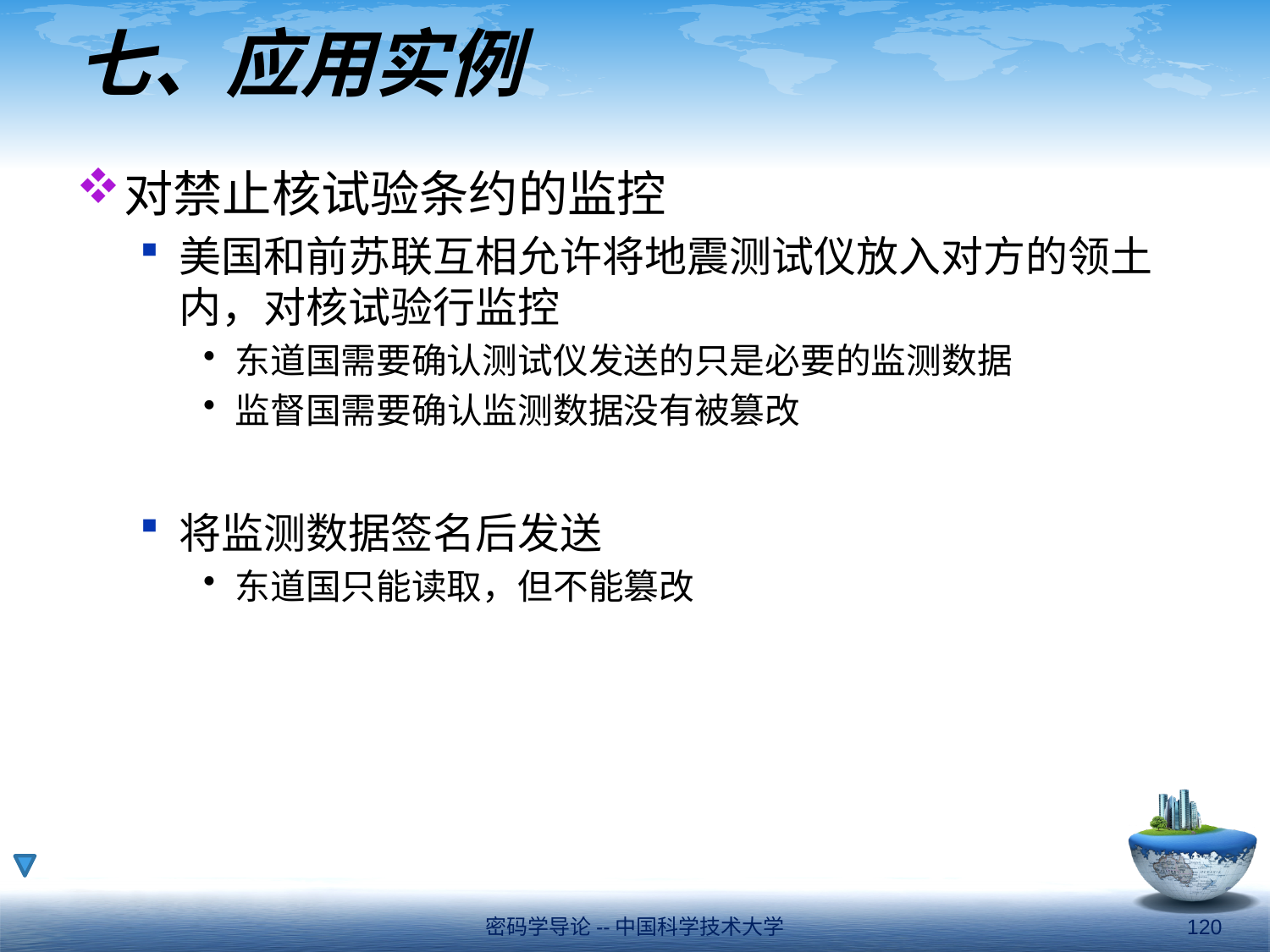

# 七、应用实例
对禁止核试验条约的监控
美国和前苏联互相允许将地震测试仪放入对方的领土内，对核试验行监控
东道国需要确认测试仪发送的只是必要的监测数据
监督国需要确认监测数据没有被篡改

将监测数据签名后发送
东道国只能读取，但不能篡改

密码学导论--中国科学技术大学
120